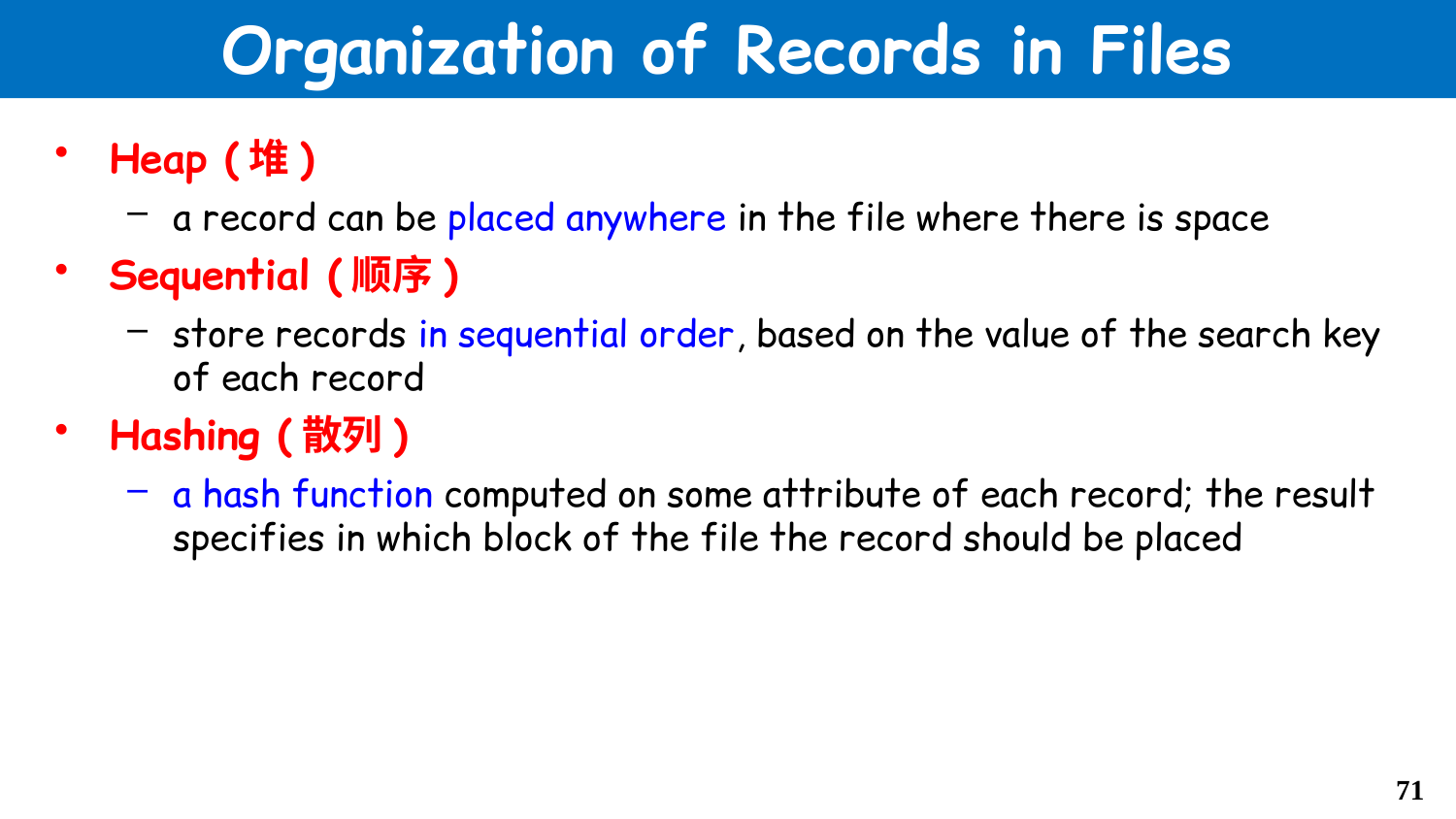

# Organization of Records in Files
Heap (堆)
a record can be placed anywhere in the file where there is space
Sequential (顺序)
store records in sequential order, based on the value of the search key of each record
Hashing (散列)
a hash function computed on some attribute of each record; the result specifies in which block of the file the record should be placed